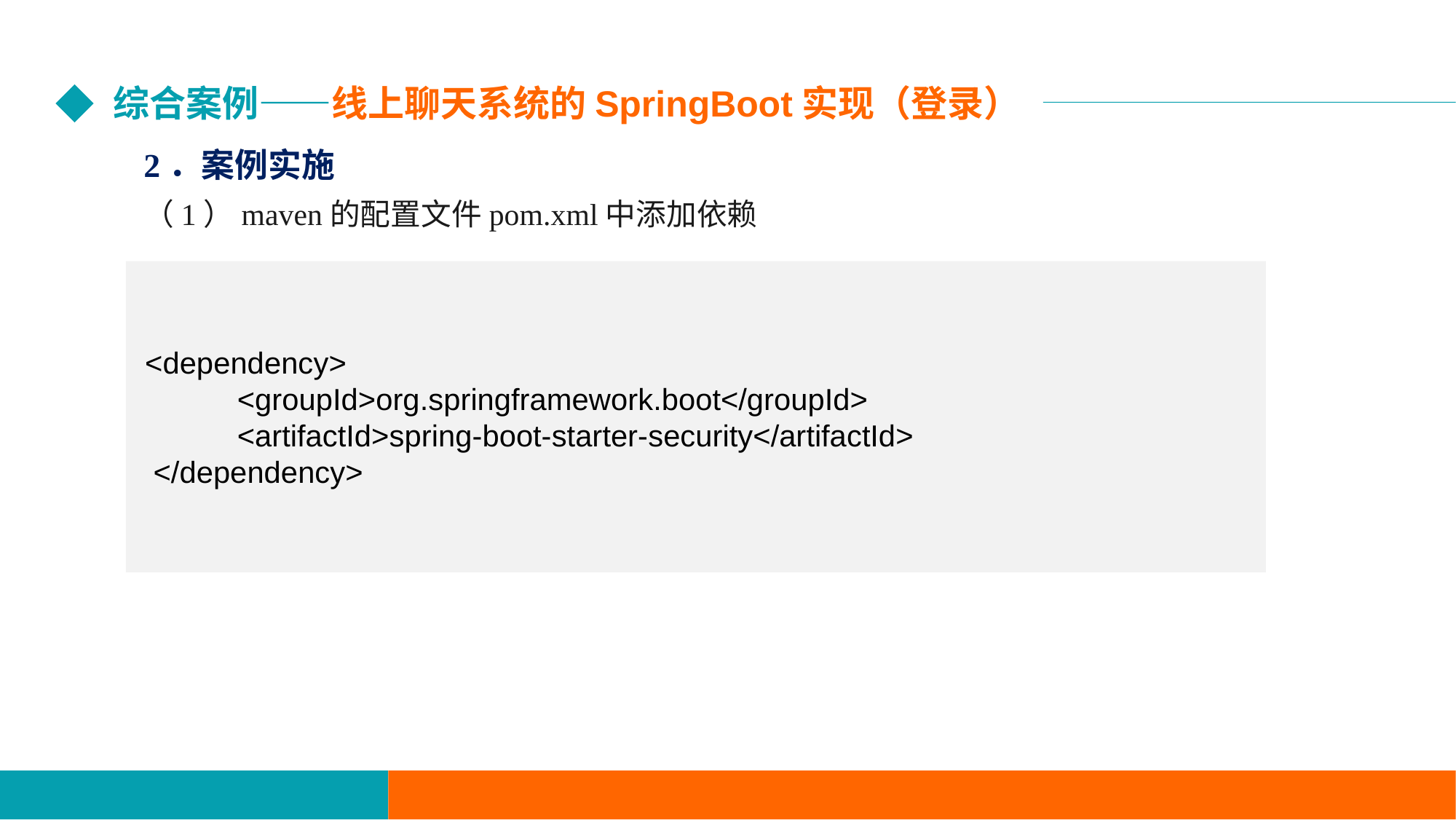

综合案例——线上聊天系统的SpringBoot实现（登录）
2．案例实施
（1）maven的配置文件pom.xml中添加依赖

 <dependency>
            <groupId>org.springframework.boot</groupId>
            <artifactId>spring-boot-starter-security</artifactId>
  </dependency>